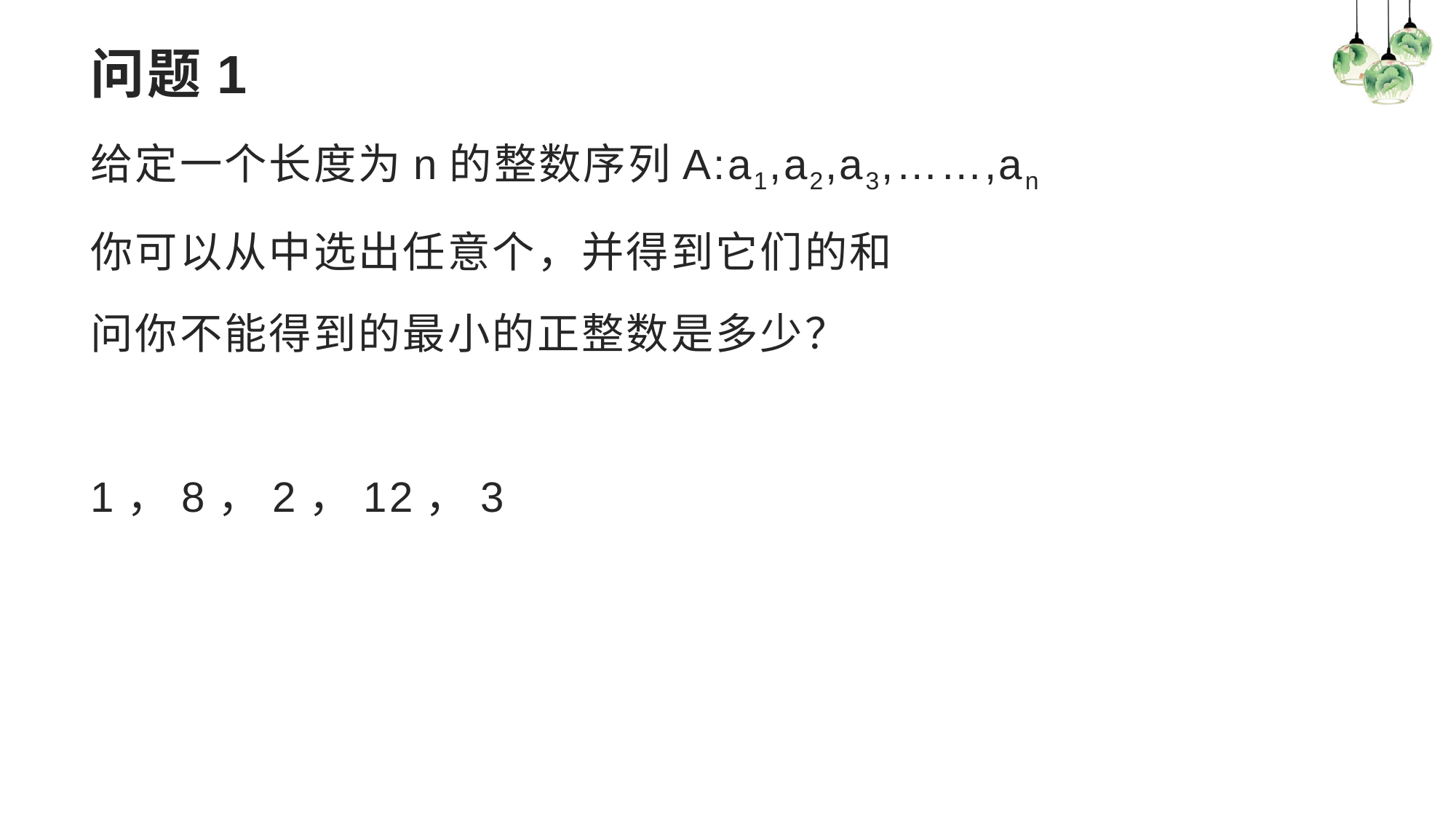

# 问题1
给定一个长度为n的整数序列A:a1,a2,a3,……,an
你可以从中选出任意个，并得到它们的和
问你不能得到的最小的正整数是多少？

1，8，2，12，3